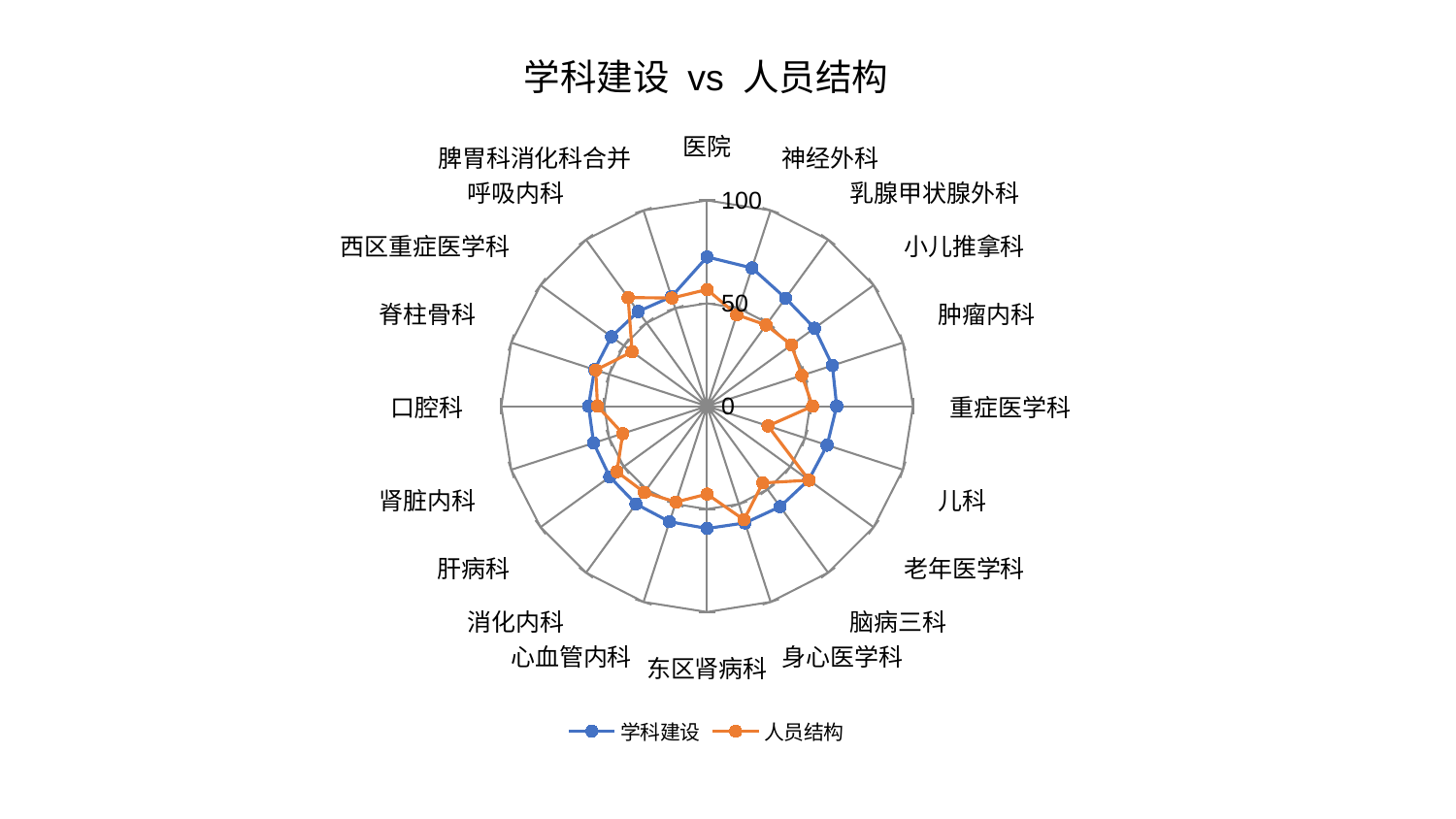

### Chart: 学科建设 vs 人员结构

| Category | 学科建设 | 人员结构 |
|---|---|---|
| 医院 | 72.51864463555009 | 56.70336992574875 |
| 神经外科 | 70.60723401379752 | 46.69448138998125 |
| 乳腺甲状腺外科 | 64.87429044622988 | 48.76344593299093 |
| 小儿推拿科 | 64.51681511906881 | 50.680691147098045 |
| 肿瘤内科 | 63.99545682777716 | 48.41847865748172 |
| 重症医学科 | 62.96690803068102 | 51.26890750529046 |
| 儿科 | 61.330125201770535 | 31.138281367985346 |
| 老年医学科 | 60.992028575827064 | 61.233123093266435 |
| 脑病三科 | 60.36348611301669 | 46.08399167726324 |
| 身心医学科 | 59.65029310593578 | 58.04216328679877 |
| 东区肾病科 | 59.43559508689973 | 42.72445680305861 |
| 心血管内科 | 59.02701245395086 | 48.962579214842634 |
| 消化内科 | 58.7623131727925 | 51.82323382293774 |
| 肝病科 | 58.433449625521575 | 54.15181414217458 |
| 肾脏内科 | 57.94838873542376 | 43.06008953142691 |
| 口腔科 | 57.57451450084834 | 53.24043710976883 |
| 脊柱骨科 | 57.50011830303458 | 56.8677690446413 |
| 西区重症医学科 | 57.424365197036344 | 45.02672127154376 |
| 呼吸内科 | 56.91085503356451 | 65.25144232049696 |
| 脾胃科消化科合并 | 55.963434913508536 | 55.23761128489996 |
17